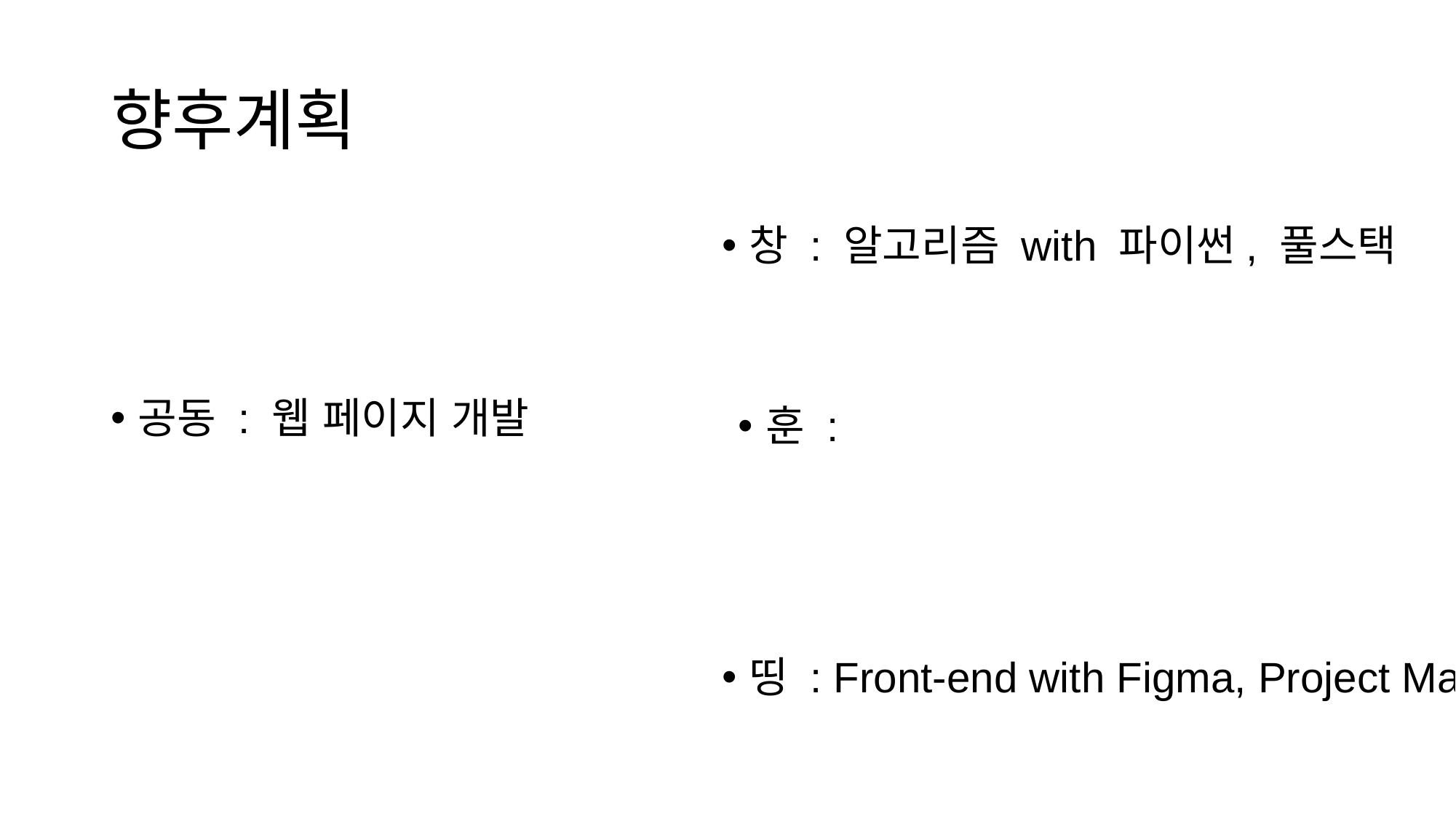

# 향후계획
창 : 알고리즘 with 파이썬, 풀스택
공동 : 웹 페이지 개발
훈 :
띵 : Front-end with Figma, Project Management